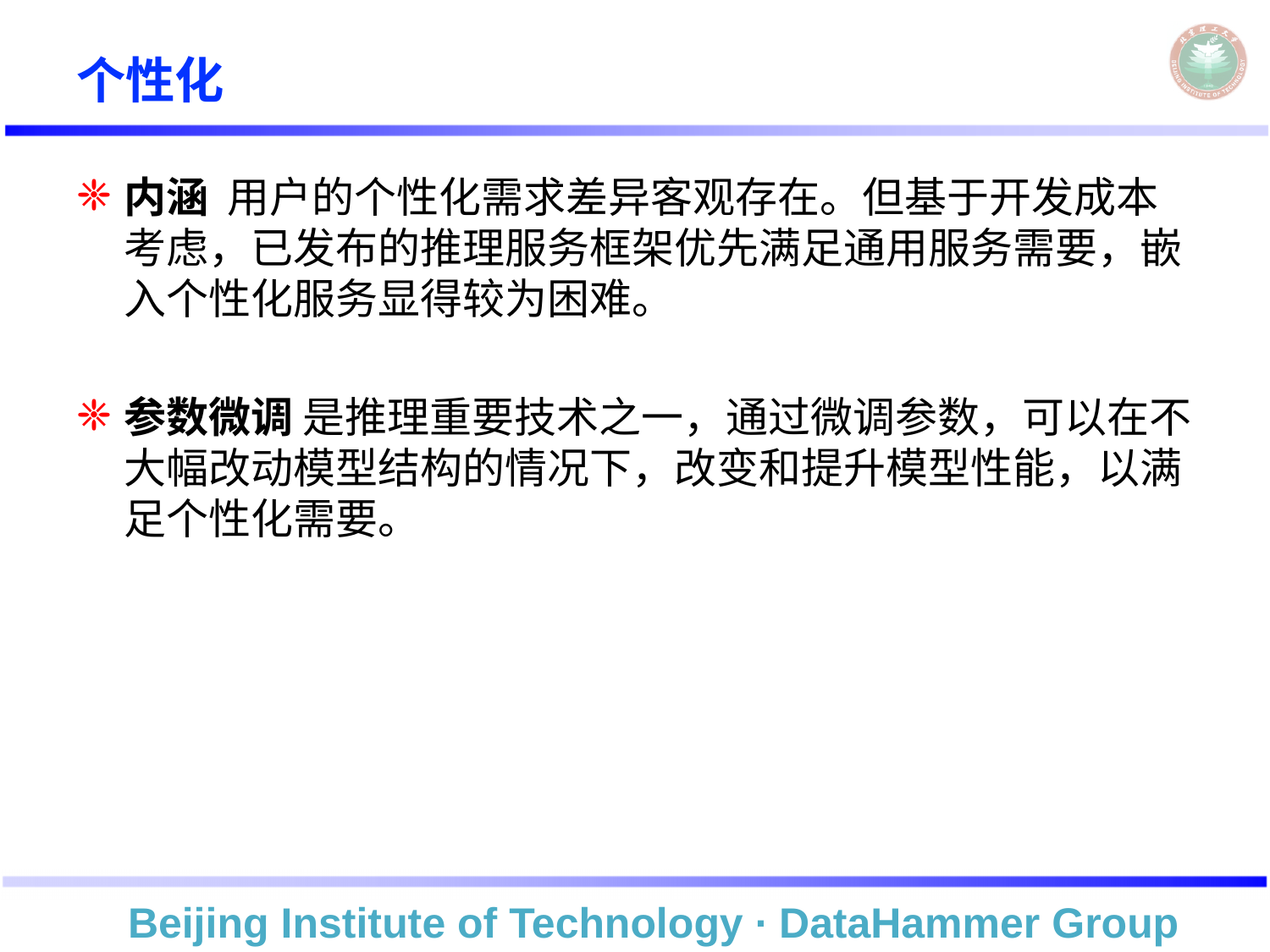

# 个性化
内涵  用户的个性化需求差异客观存在。但基于开发成本考虑，已发布的推理服务框架优先满足通用服务需要，嵌入个性化服务显得较为困难。

参数微调 是推理重要技术之一，通过微调参数，可以在不大幅改动模型结构的情况下，改变和提升模型性能，以满足个性化需要。